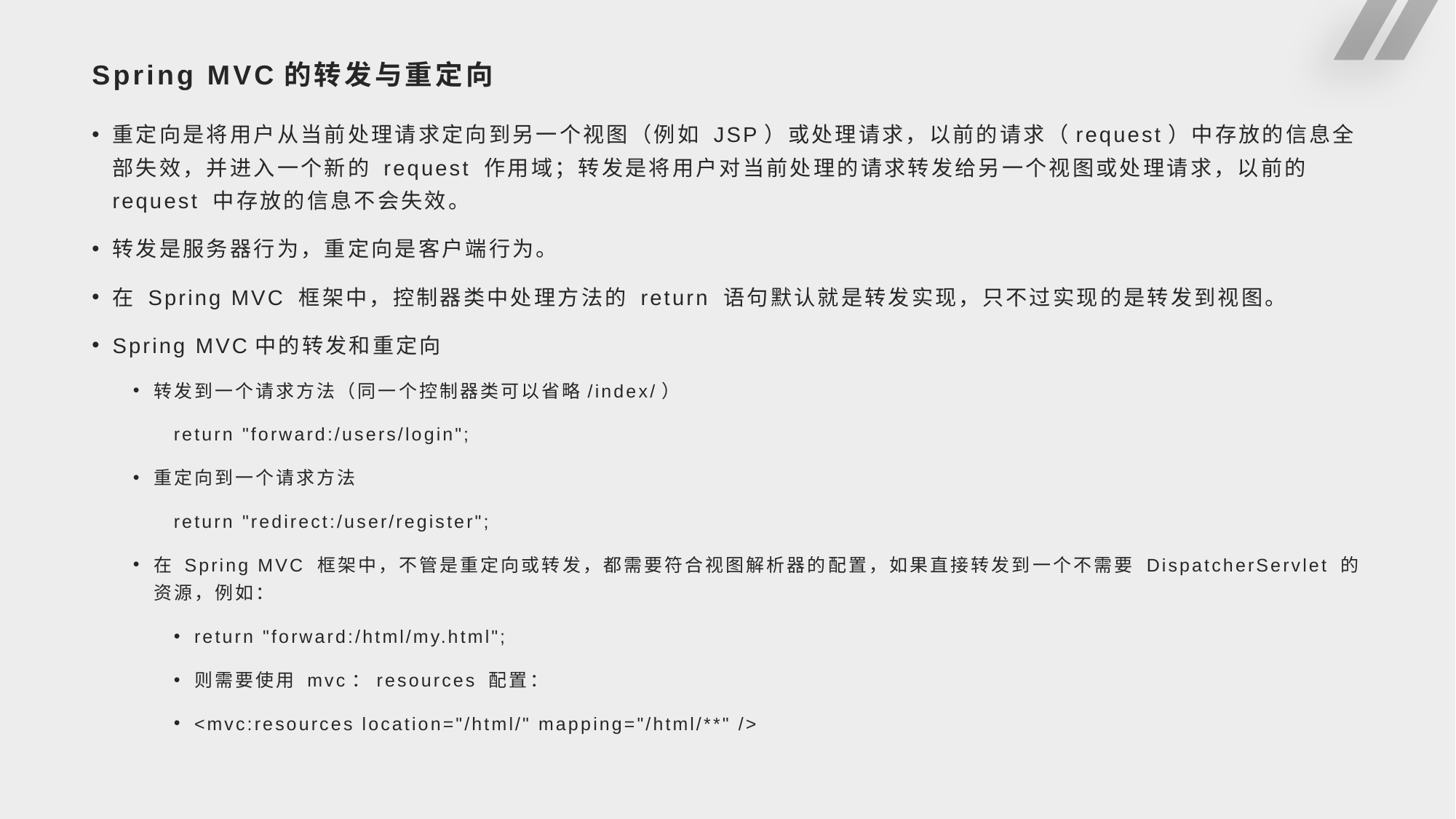

# Spring MVC的转发与重定向
重定向是将用户从当前处理请求定向到另一个视图（例如 JSP）或处理请求，以前的请求（request）中存放的信息全部失效，并进入一个新的 request 作用域；转发是将用户对当前处理的请求转发给另一个视图或处理请求，以前的 request 中存放的信息不会失效。
转发是服务器行为，重定向是客户端行为。
在 Spring MVC 框架中，控制器类中处理方法的 return 语句默认就是转发实现，只不过实现的是转发到视图。
Spring MVC中的转发和重定向
转发到一个请求方法（同一个控制器类可以省略/index/）
return "forward:/users/login";
重定向到一个请求方法
return "redirect:/user/register";
在 Spring MVC 框架中，不管是重定向或转发，都需要符合视图解析器的配置，如果直接转发到一个不需要 DispatcherServlet 的资源，例如：
return "forward:/html/my.html";
则需要使用 mvc：resources 配置：
<mvc:resources location="/html/" mapping="/html/**" />